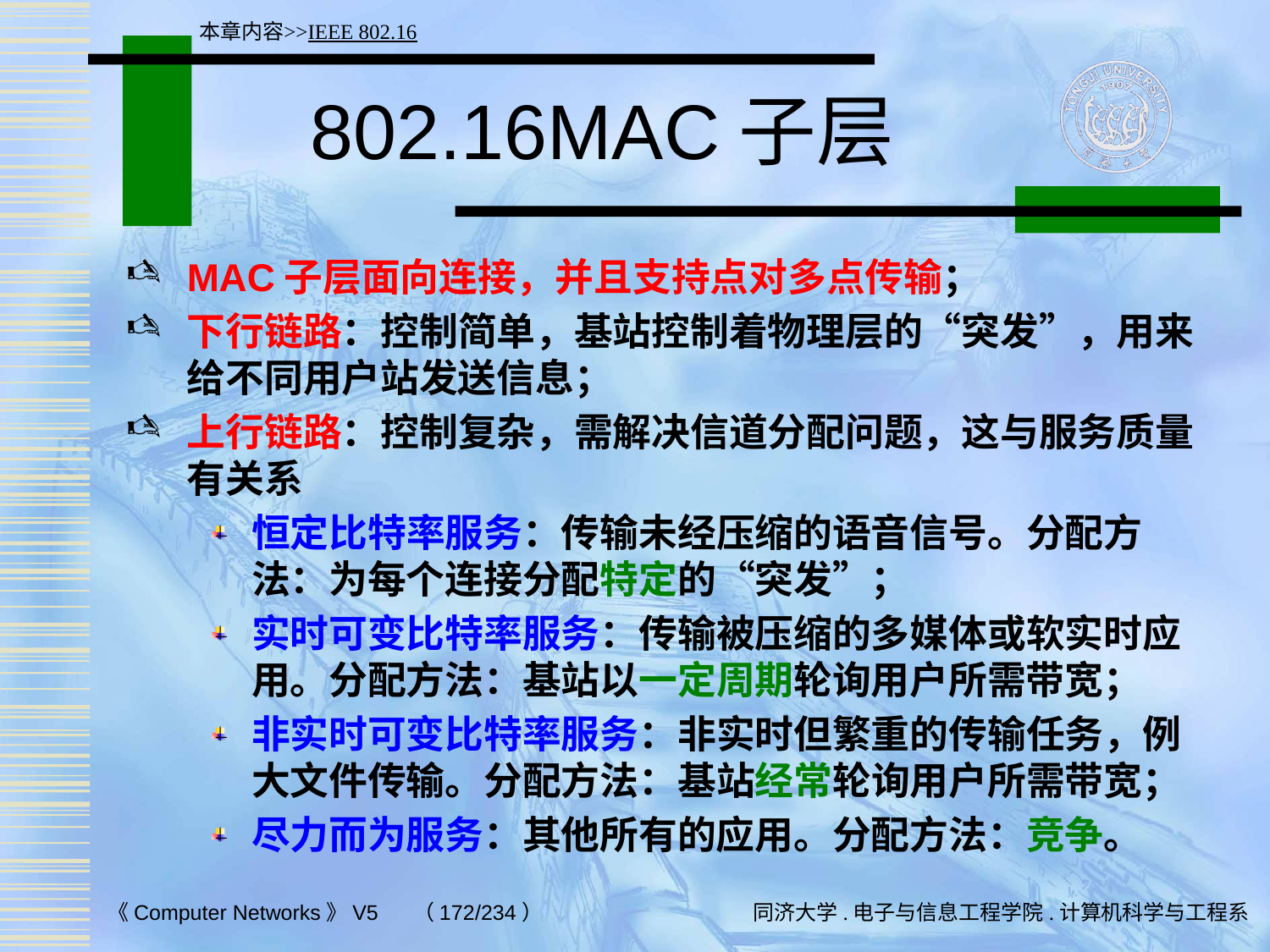

本章内容>>IEEE 802.16
# 802.16MAC子层
MAC子层面向连接，并且支持点对多点传输；
下行链路：控制简单，基站控制着物理层的“突发”，用来给不同用户站发送信息；
上行链路：控制复杂，需解决信道分配问题，这与服务质量有关系
恒定比特率服务：传输未经压缩的语音信号。分配方法：为每个连接分配特定的“突发”；
实时可变比特率服务：传输被压缩的多媒体或软实时应用。分配方法：基站以一定周期轮询用户所需带宽；
非实时可变比特率服务：非实时但繁重的传输任务，例大文件传输。分配方法：基站经常轮询用户所需带宽；
尽力而为服务：其他所有的应用。分配方法：竞争。